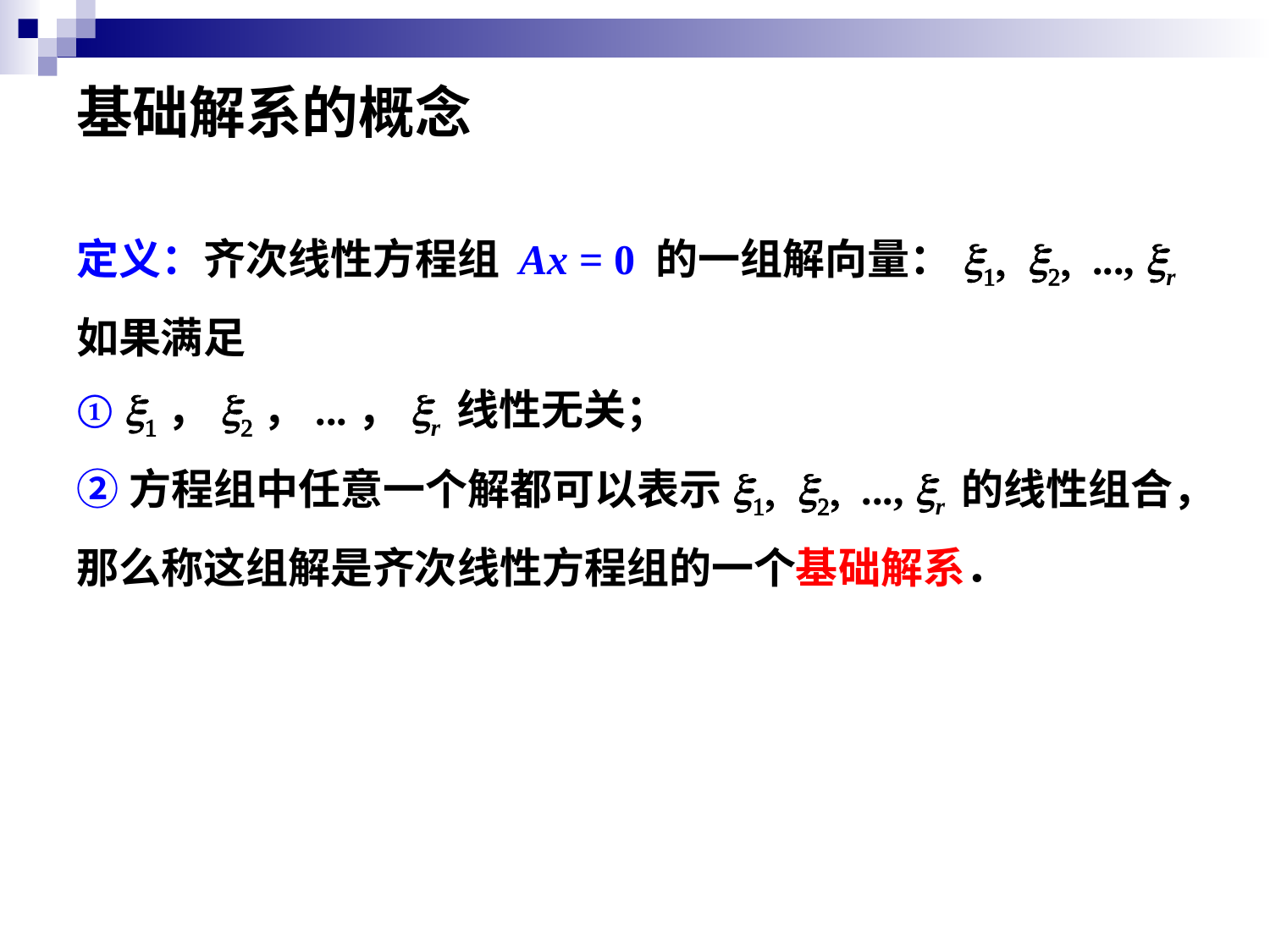

# 基础解系的概念
定义：齐次线性方程组 Ax = 0 的一组解向量：ξ1, ξ2, ..., ξr
如果满足
① ξ1，ξ2，...，ξr 线性无关；
②方程组中任意一个解都可以表示ξ1, ξ2, ..., ξr 的线性组合，
那么称这组解是齐次线性方程组的一个基础解系．